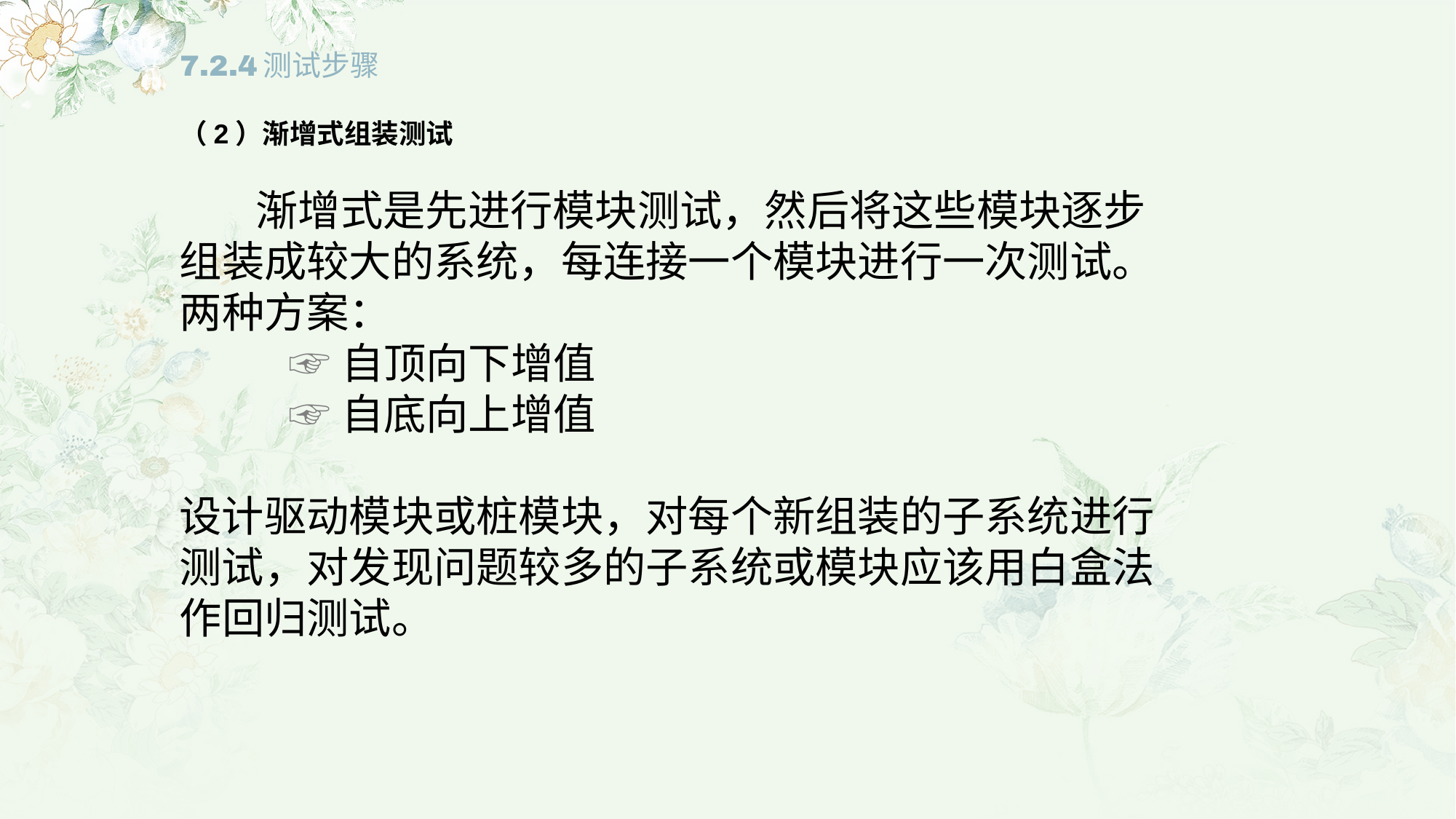

# 7.2.4测试步骤
（2）渐增式组装测试
       渐增式是先进行模块测试，然后将这些模块逐步组装成较大的系统，每连接一个模块进行一次测试。两种方案：
	☞自顶向下增值
	☞自底向上增值

设计驱动模块或桩模块，对每个新组装的子系统进行测试，对发现问题较多的子系统或模块应该用白盒法作回归测试。